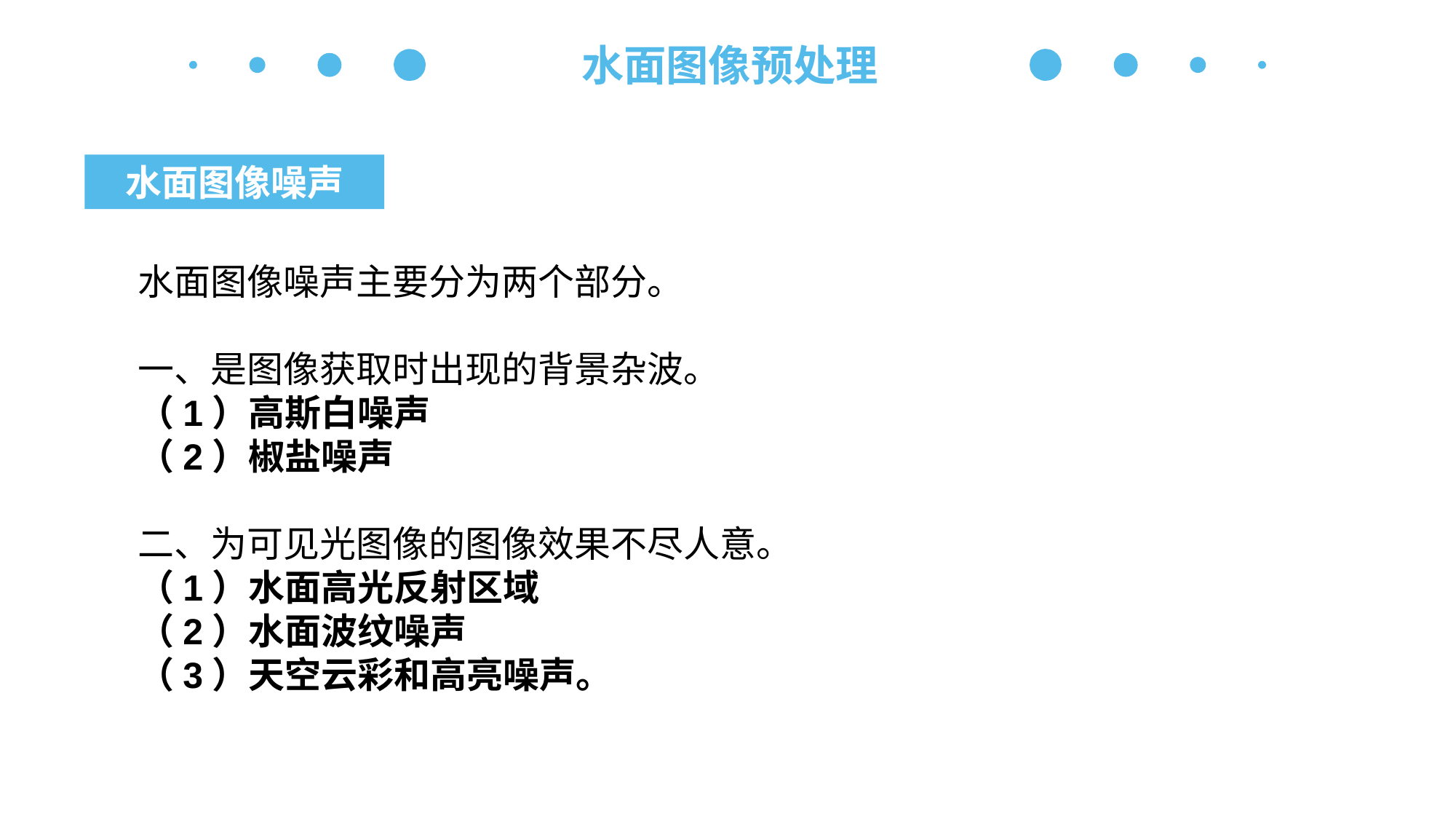

水面图像预处理

水面图像噪声
水面图像噪声主要分为两个部分。

一、是图像获取时出现的背景杂波。
（1）高斯白噪声
（2）椒盐噪声

二、为可见光图像的图像效果不尽人意。
（1）水面高光反射区域
（2）水面波纹噪声
（3）天空云彩和高亮噪声。